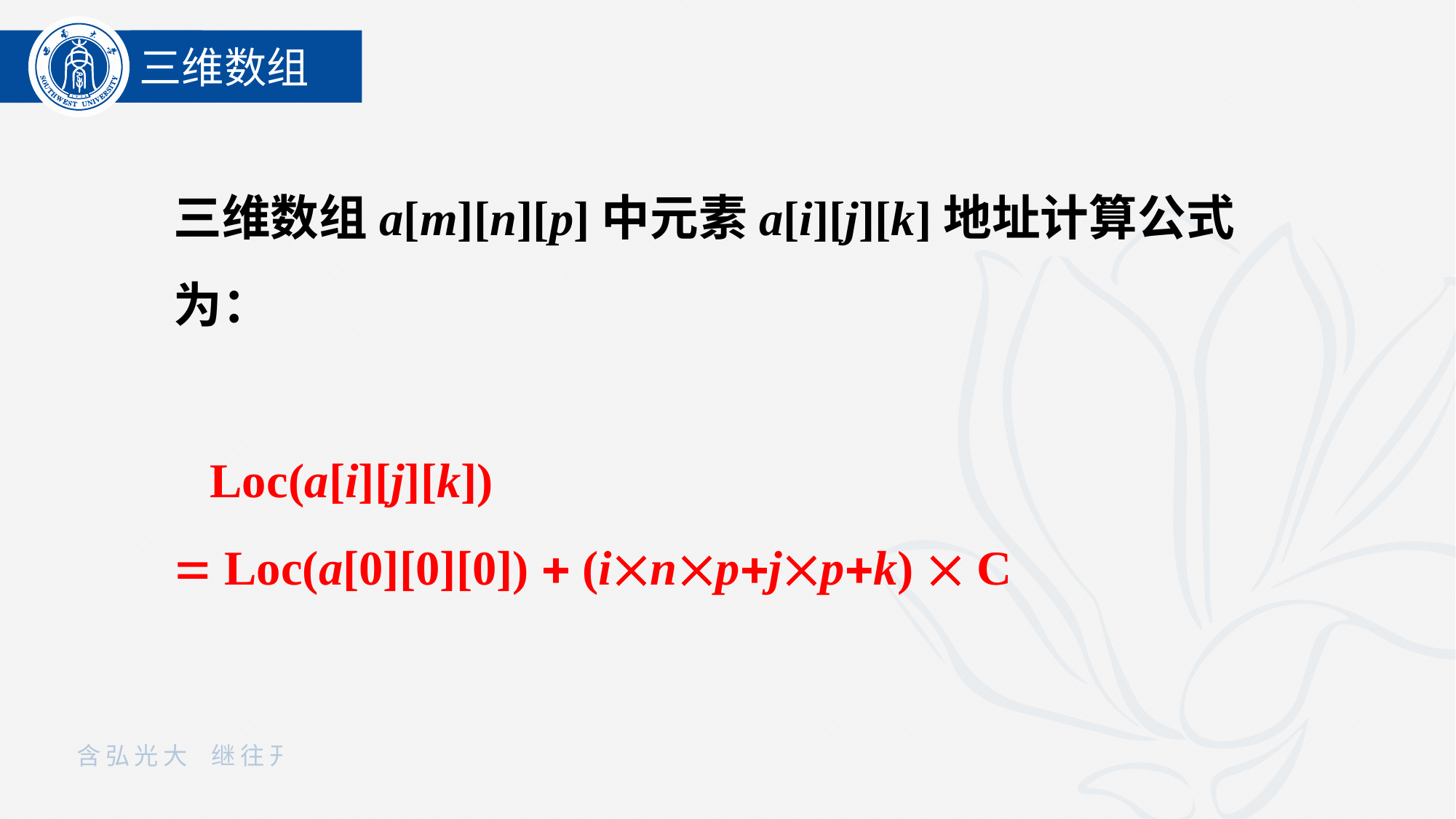

三维数组
三维数组a[m][n][p]中元素a[i][j][k]地址计算公式为：
   Loc(a[i][j][k])
= Loc(a[0][0][0]) + (i×n×p+j×p+k) × C